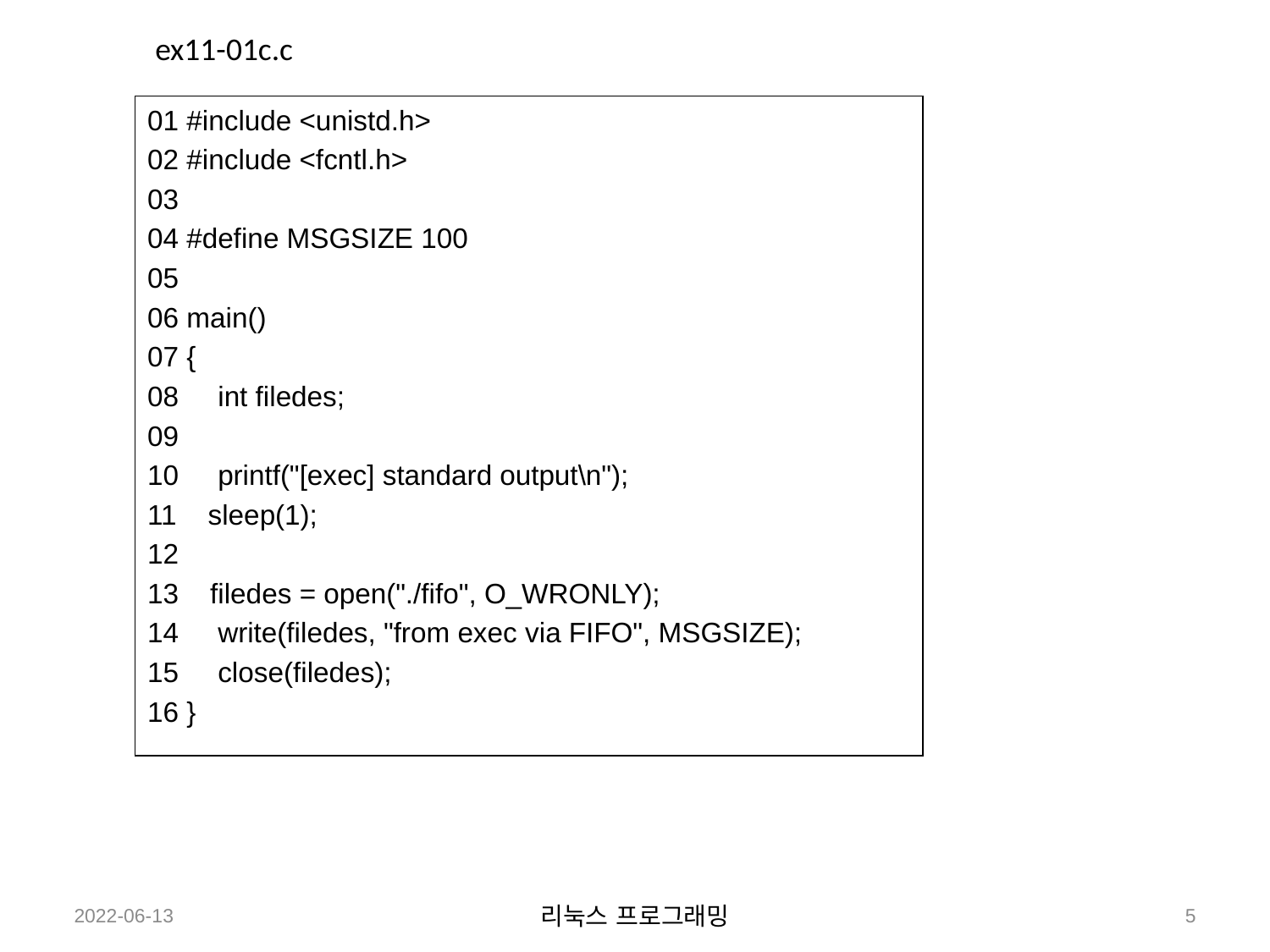

ex11-01c.c
01 #include <unistd.h>
02 #include <fcntl.h>
03
04 #define MSGSIZE 100
05
06 main()
07 {
08     int filedes;
09
10     printf("[exec] standard output\n");
11    sleep(1);
12
13    filedes = open("./fifo", O_WRONLY);
14     write(filedes, "from exec via FIFO", MSGSIZE);
15     close(filedes);
16 }
2022-06-13
리눅스 프로그래밍
5